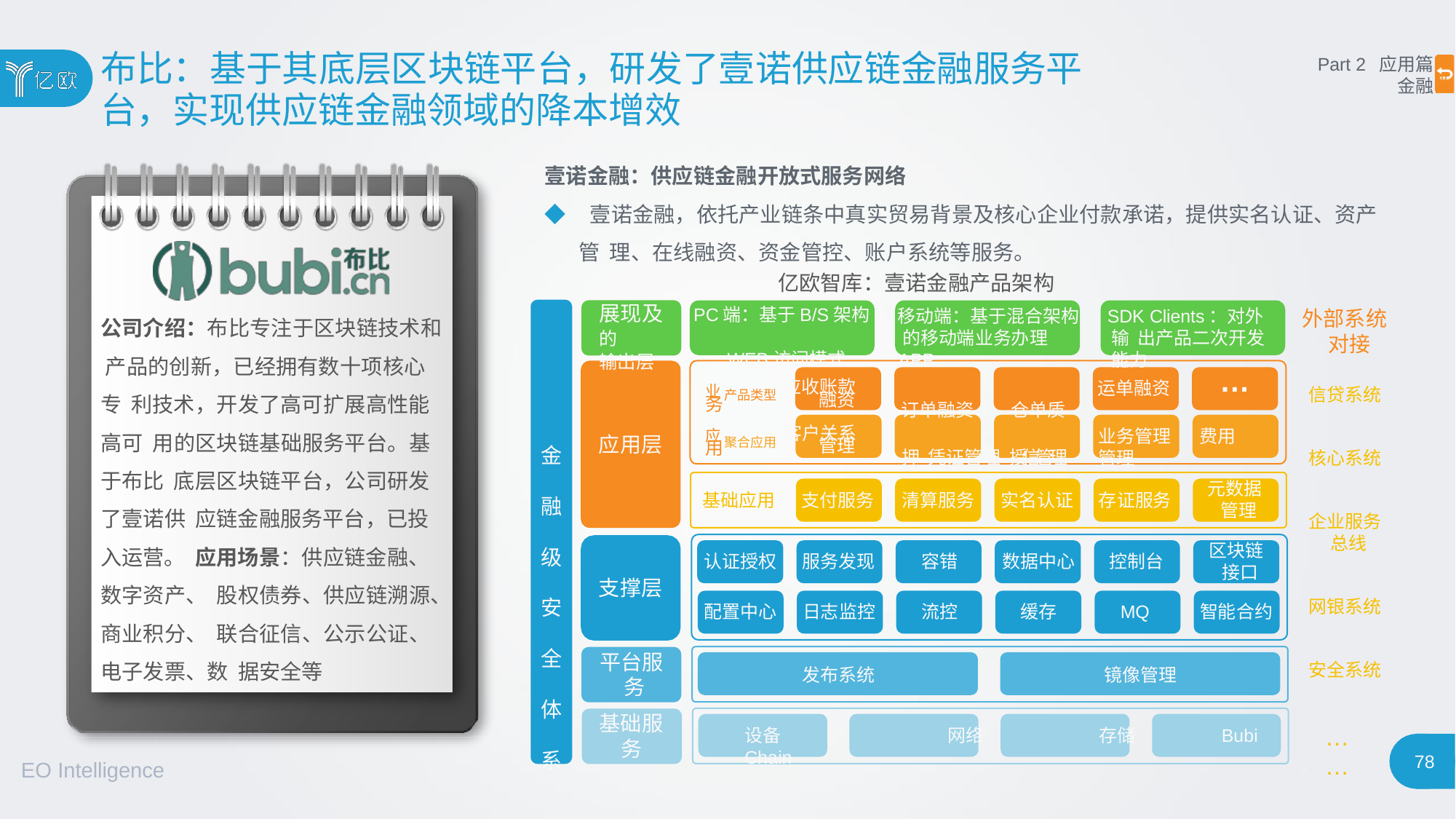

# 布比：基于其底层区块链平台，研发了壹诺供应链金融服务平
台，实现供应链金融领域的降本增效
Part 2 应用篇
金融

壹诺金融：供应链金融开放式服务网络
◆ 壹诺金融，依托产业链条中真实贸易背景及核心企业付款承诺，提供实名认证、资产管  理、在线融资、资金管控、账户系统等服务。
亿欧智库：壹诺金融产品架构

展现及	PC端：基于B/S架构的
输出层	WEB访问模式
公司介绍：布比专注于区块链技术和  产品的创新，已经拥有数十项核心专  利技术，开发了高可扩展高性能高可  用的区块链基础服务平台。基于布比  底层区块链平台，公司研发了壹诺供  应链金融服务平台，已投入运营。  应用场景：供应链金融、数字资产、  股权债券、供应链溯源、商业积分、  联合征信、公示公证、电子发票、数  据安全等
移动端：基于混合架构  的移动端业务办理APP
订单融资	仓单质押  凭证管理	 授信管理
SDK Clients：对外输  出产品二次开发能力
外部系统  对接

…
业务管理	费用管理
业 产品类型  应收账款

运单融资
信贷系统
融资
务
应 聚合应用  客户关系

应用层
管理
用
金  融  级  安  全  体  系
核心系统

元数据  管理

基础应用	支付服务	清算服务	实名认证	存证服务
企业服务  总线

区块链  接口

认证授权	服务发现
容错
数据中心
控制台
支撑层

网银系统
配置中心	日志监控	流控	缓存	MQ	智能合约

发布系统	镜像管理

平台服  务
基础服
务

安全系统

……
设备	网络	存储	Bubi Chain

78
EO Intelligence